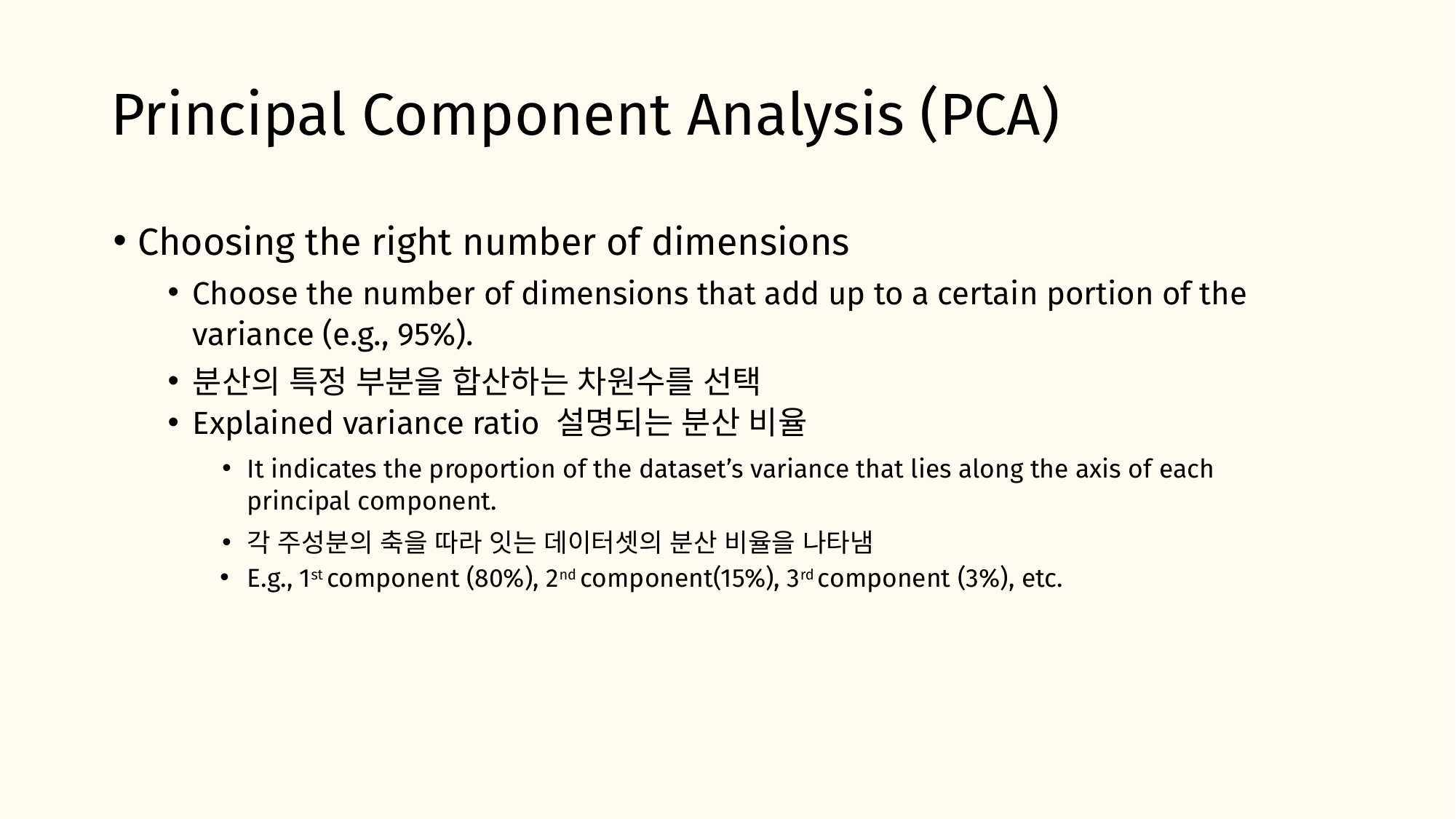

# Principal Component Analysis (PCA)
Choosing the right number of dimensions
Choose the number of dimensions that add up to a certain portion of the  variance (e.g., 95%).
분산의 특정 부분을 합산하는 차원수를 선택
Explained variance ratio 설명되는 분산 비율
It indicates the proportion of the dataset’s variance that lies along the axis of each  principal component.
각 주성분의 축을 따라 잇는 데이터셋의 분산 비율을 나타냄
E.g., 1st component (80%), 2nd component(15%), 3rd component (3%), etc.